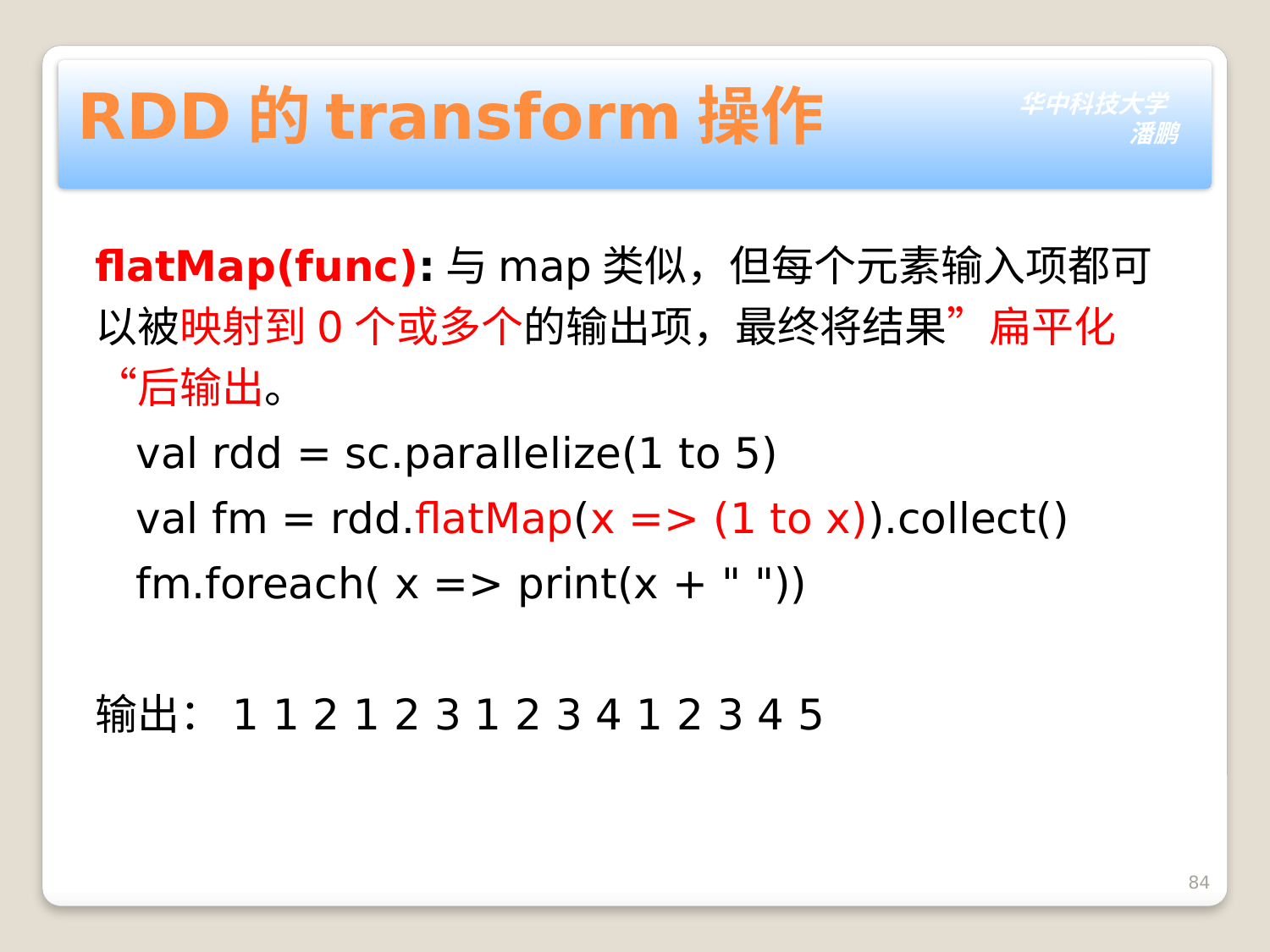

# RDD的transform操作
flatMap(func):与map类似，但每个元素输入项都可以被映射到0个或多个的输出项，最终将结果”扁平化“后输出。
   val rdd = sc.parallelize(1 to 5)
   val fm = rdd.flatMap(x => (1 to x)).collect()
   fm.foreach( x => print(x + " "))

输出：1 1 2 1 2 3 1 2 3 4 1 2 3 4 5
84